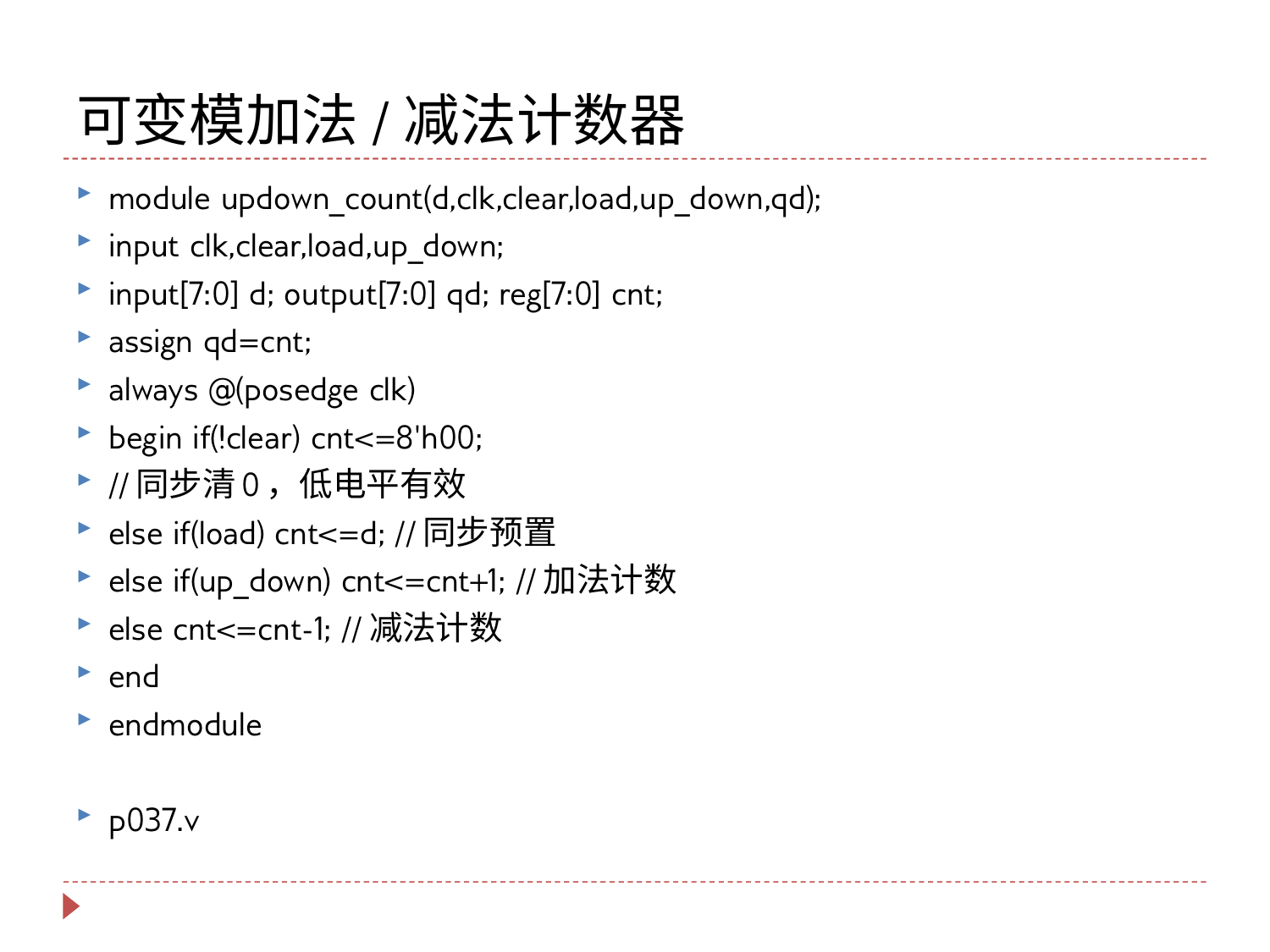

# 可变模加法/减法计数器
module updown_count(d,clk,clear,load,up_down,qd);
input clk,clear,load,up_down;
input[7:0] d; output[7:0] qd; reg[7:0] cnt;
assign qd=cnt;
always @(posedge clk)
begin if(!clear) cnt<=8'h00;
//同步清0，低电平有效
else if(load) cnt<=d; //同步预置
else if(up_down) cnt<=cnt+1; //加法计数
else cnt<=cnt-1; //减法计数
end
endmodule

p037.v